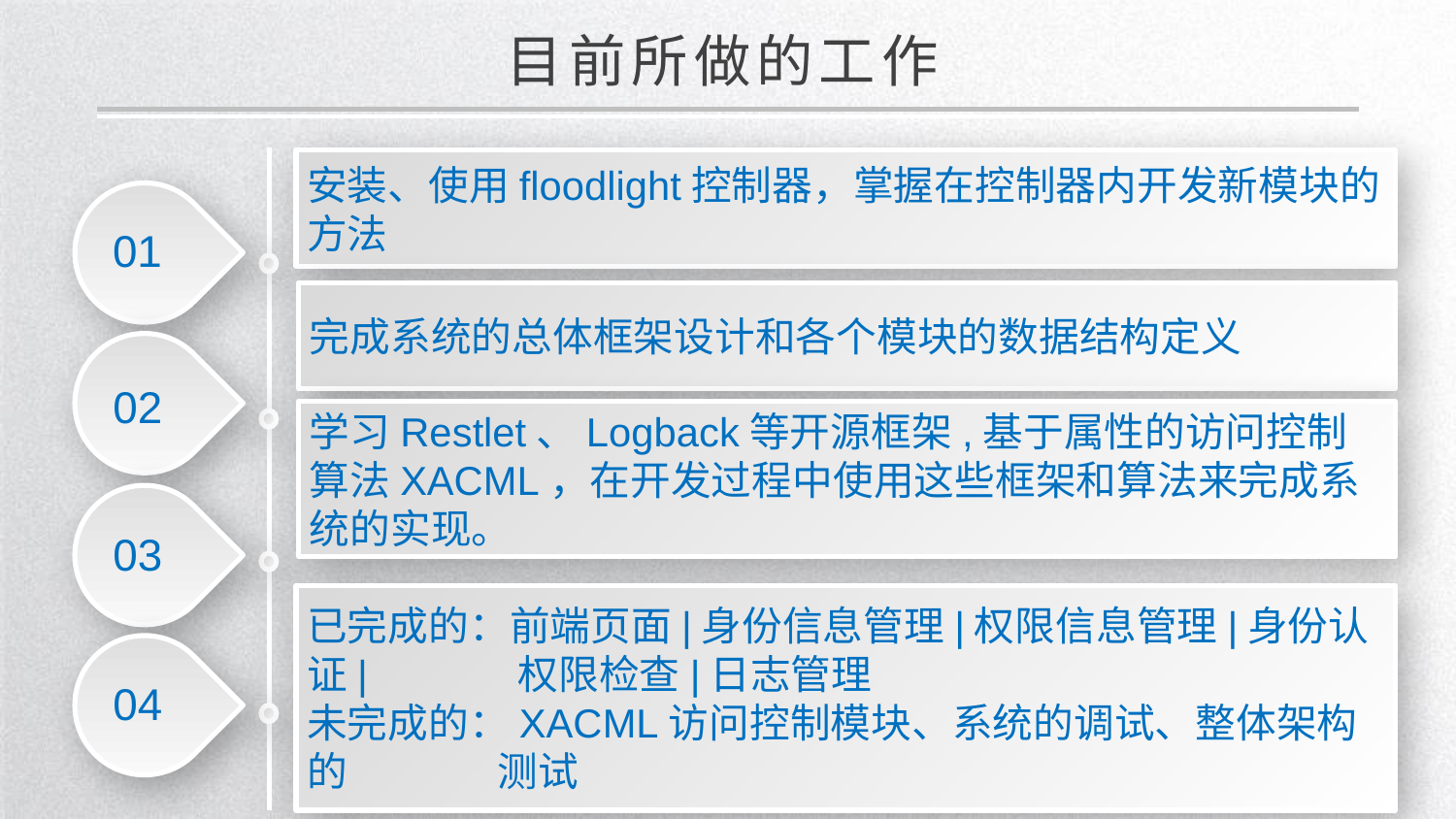

目前所做的工作

01

02

03

04
安装、使用floodlight控制器，掌握在控制器内开发新模块的方法
完成系统的总体框架设计和各个模块的数据结构定义
学习Restlet、Logback等开源框架,基于属性的访问控制算法XACML，在开发过程中使用这些框架和算法来完成系统的实现。
已完成的：前端页面|身份信息管理|权限信息管理|身份认证|    	     权限检查|日志管理
未完成的：XACML访问控制模块、系统的调试、整体架构的     	     测试